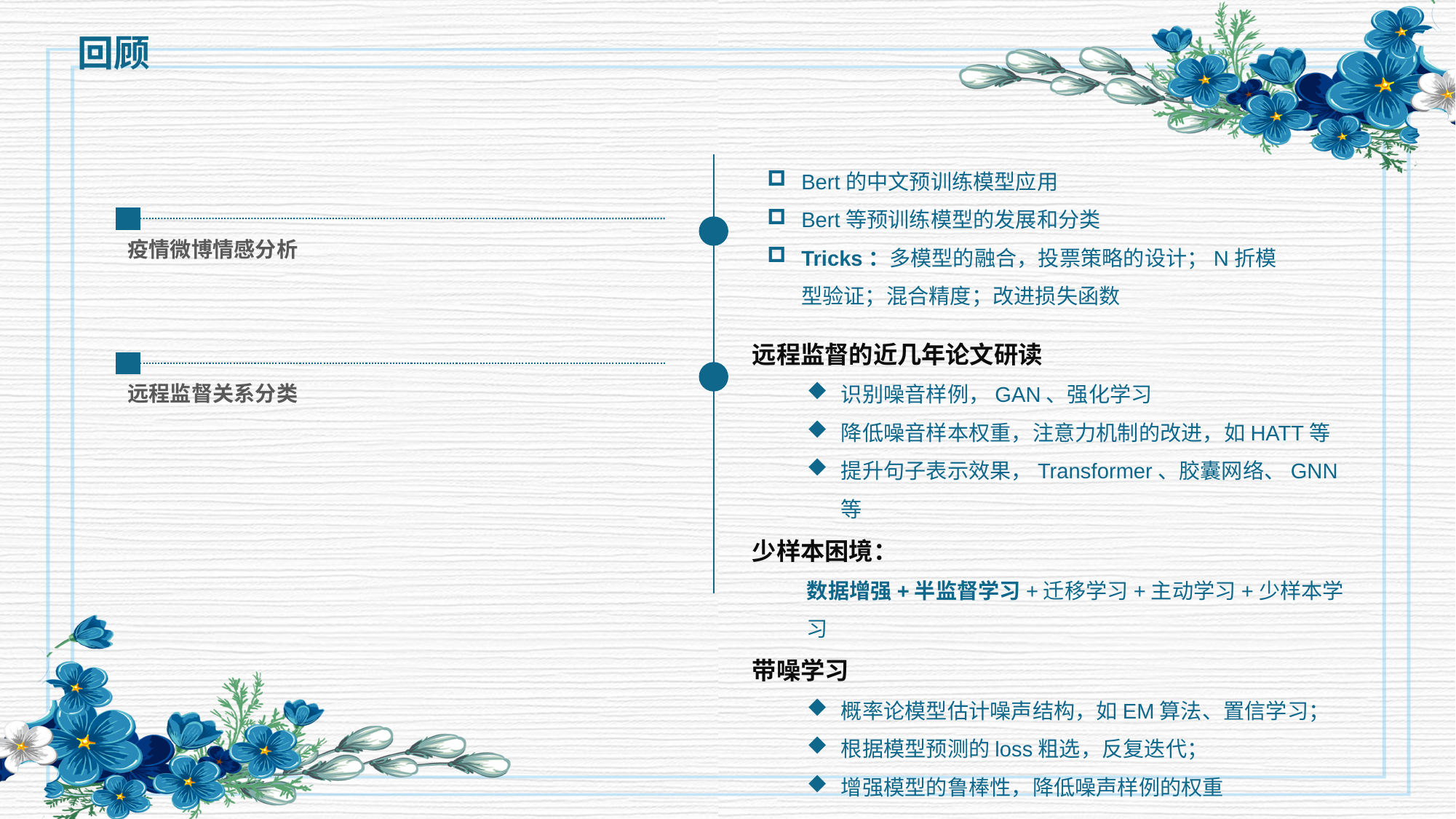

回顾
Bert的中文预训练模型应用
Bert等预训练模型的发展和分类
Tricks：多模型的融合，投票策略的设计；N折模型验证；混合精度；改进损失函数

疫情微博情感分析
远程监督的近几年论文研读
识别噪音样例，GAN、强化学习
降低噪音样本权重，注意力机制的改进，如HATT等
提升句子表示效果，Transformer、胶囊网络、GNN等
少样本困境：
数据增强+半监督学习+迁移学习+主动学习+少样本学习
带噪学习
概率论模型估计噪声结构，如EM算法、置信学习；
根据模型预测的loss粗选，反复迭代；
增强模型的鲁棒性，降低噪声样例的权重

远程监督关系分类